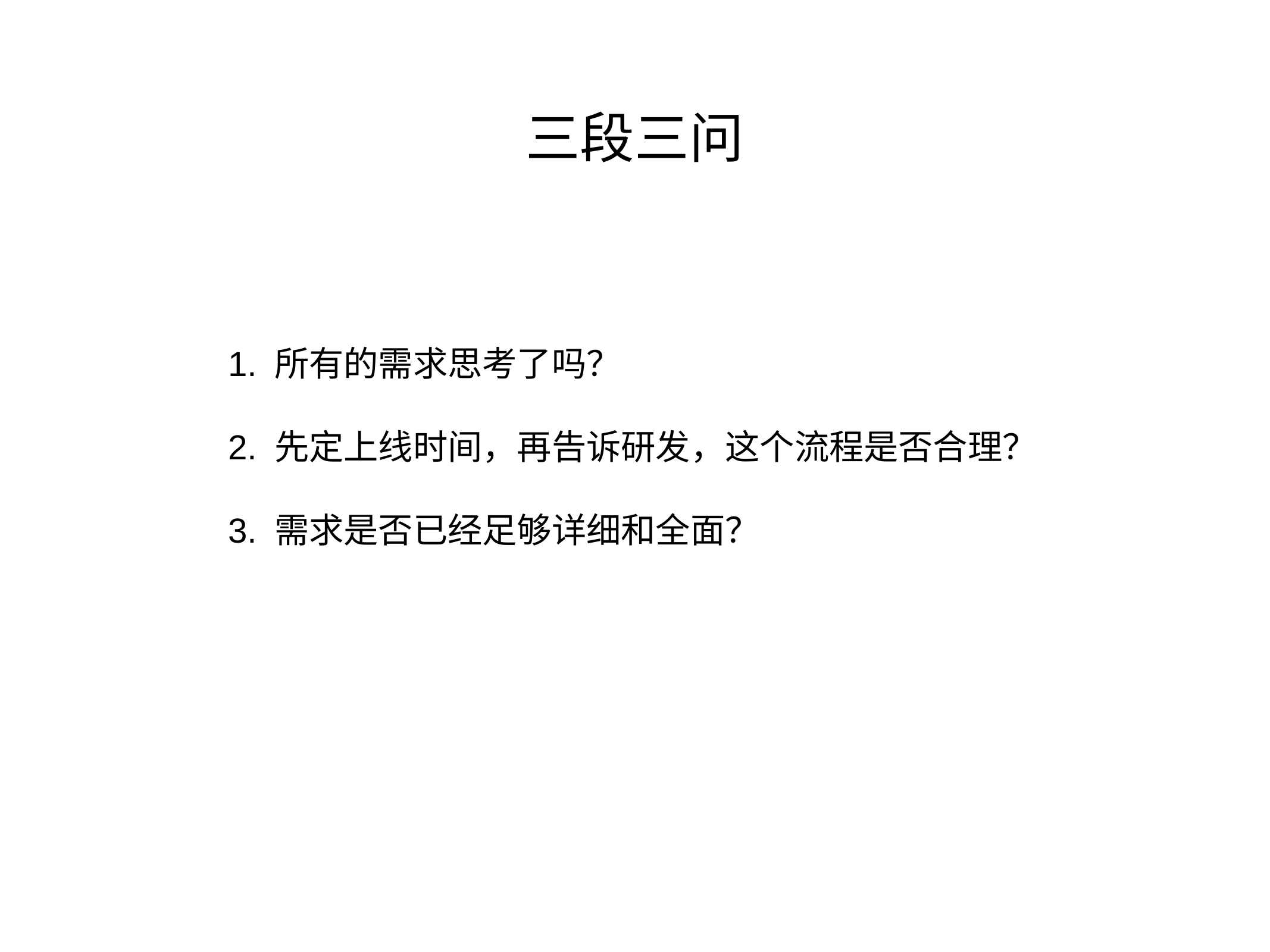

三段三问
所有的需求思考了吗？
先定上线时间，再告诉研发，这个流程是否合理？
需求是否已经足够详细和全面？